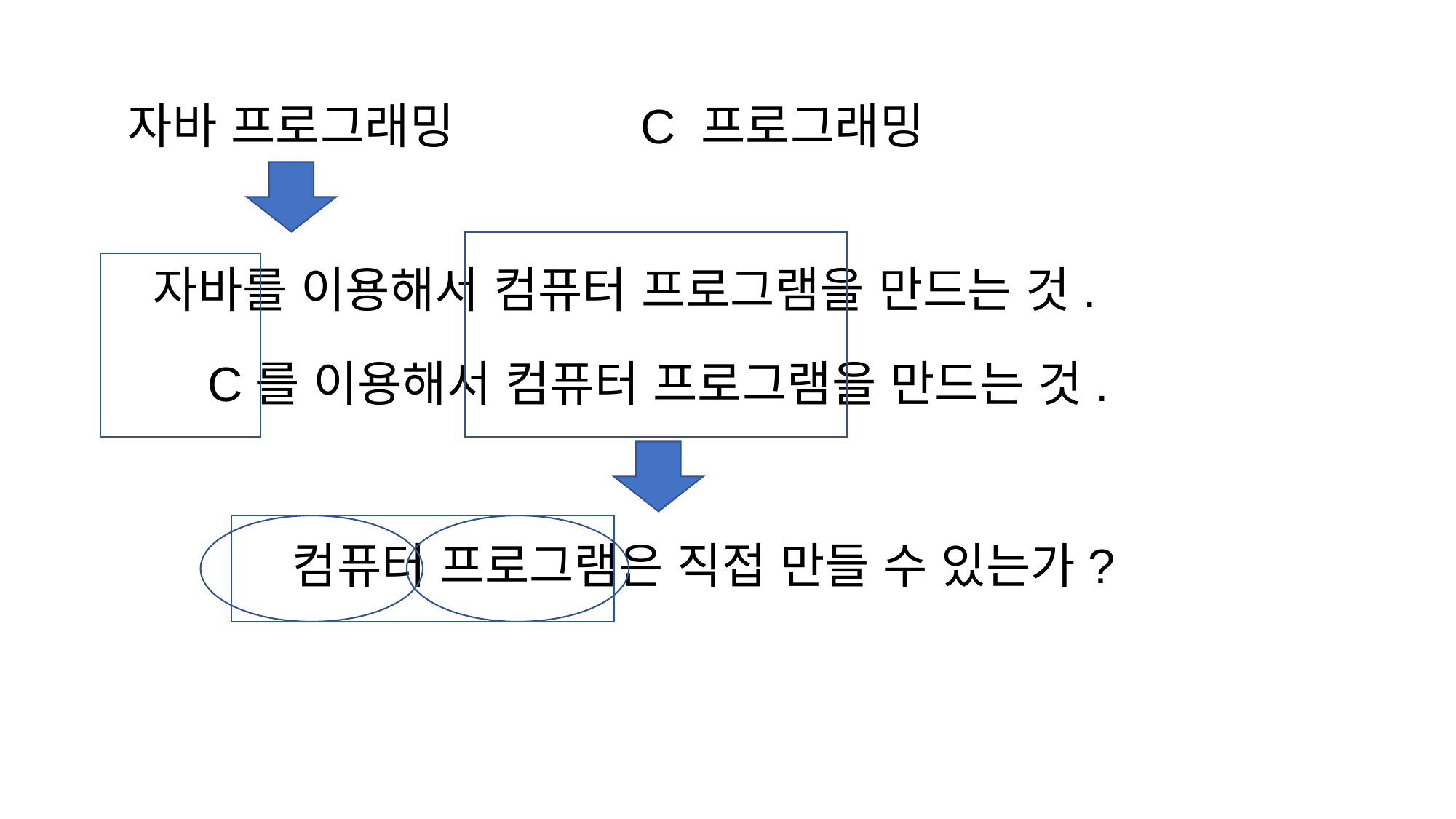

자바 프로그래밍
C 프로그래밍

자바를 이용해서 컴퓨터 프로그램을 만드는 것.

C를 이용해서 컴퓨터 프로그램을 만드는 것.

컴퓨터 프로그램은 직접 만들 수 있는가?